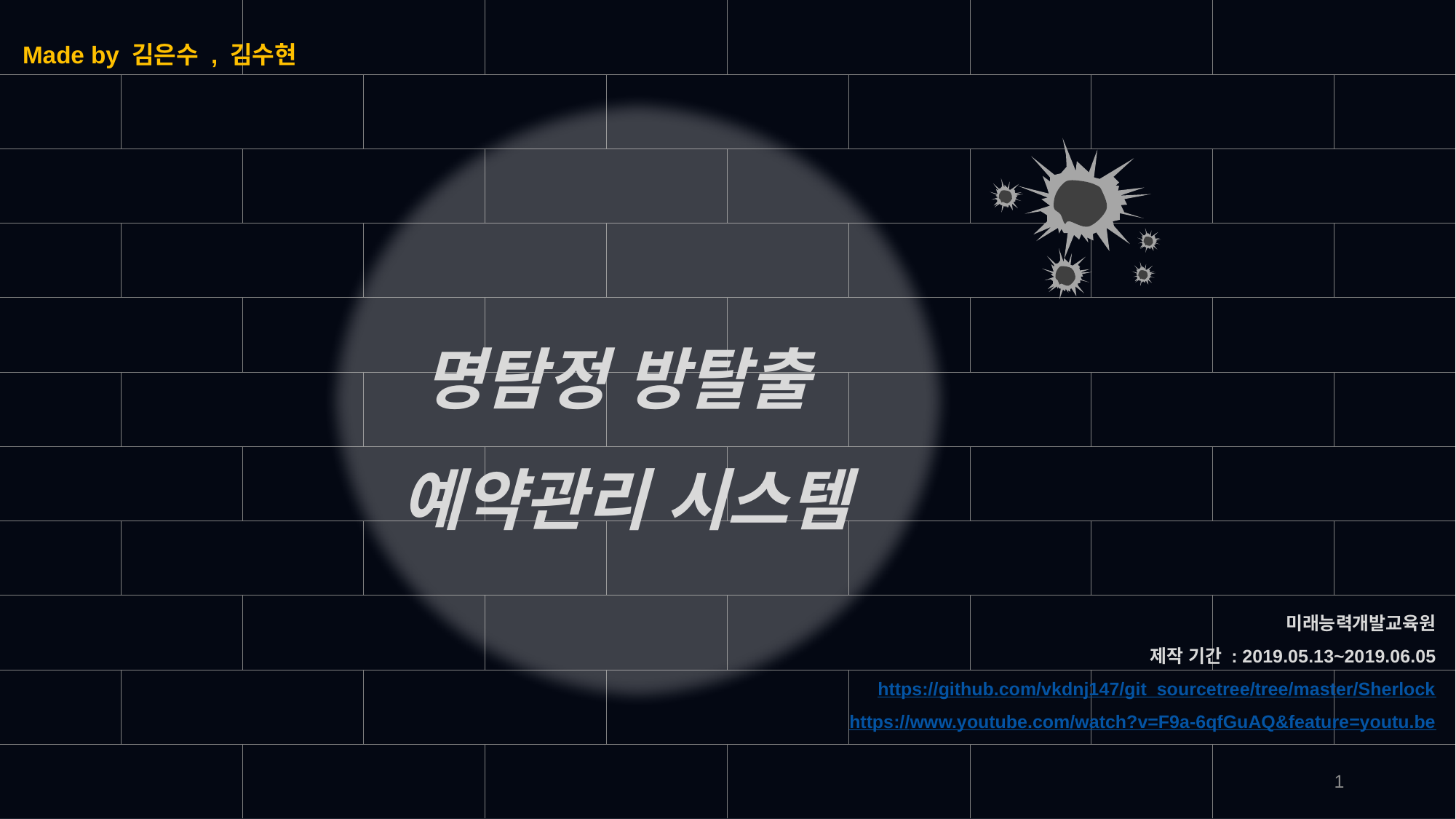

|  |  |  |  |  |  |  |  |  |  |  |  |
| --- | --- | --- | --- | --- | --- | --- | --- | --- | --- | --- | --- |
|  |  |  |  |  |  |  |  |  |  |  |  |
|  |  |  |  |  |  |  |  |  |  |  |  |
|  |  |  |  |  |  |  |  |  |  |  |  |
|  |  |  |  |  |  |  |  |  |  |  |  |
|  |  |  |  |  |  |  |  |  |  |  |  |
|  |  |  |  |  |  |  |  |  |  |  |  |
|  |  |  |  |  |  |  |  |  |  |  |  |
|  |  |  |  |  |  |  |  |  |  |  |  |
|  |  |  |  |  |  |  |  |  |  |  |  |
|  |  |  |  |  |  |  |  |  |  |  |  |
Made by 김은수 , 김수현

명탐정 방탈출
예약관리 시스템
미래능력개발교육원
제작 기간 : 2019.05.13~2019.06.05
https://github.com/vkdnj147/git_sourcetree/tree/master/Sherlock
https://www.youtube.com/watch?v=F9a-6qfGuAQ&feature=youtu.be

1